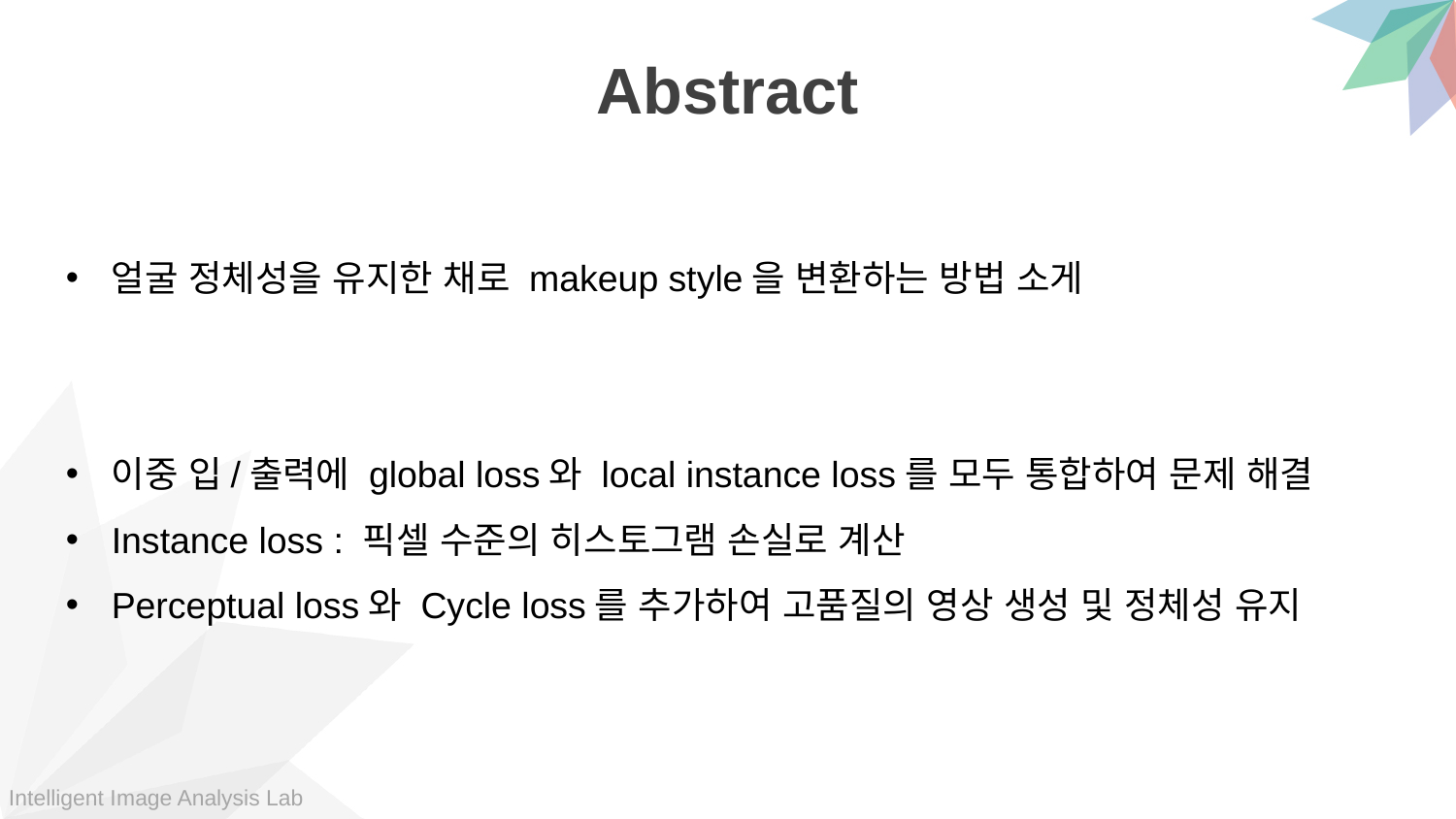

Abstract
얼굴 정체성을 유지한 채로 makeup style을 변환하는 방법 소게

이중 입/출력에 global loss와 local instance loss를 모두 통합하여 문제 해결
Instance loss : 픽셀 수준의 히스토그램 손실로 계산
Perceptual loss와 Cycle loss를 추가하여 고품질의 영상 생성 및 정체성 유지